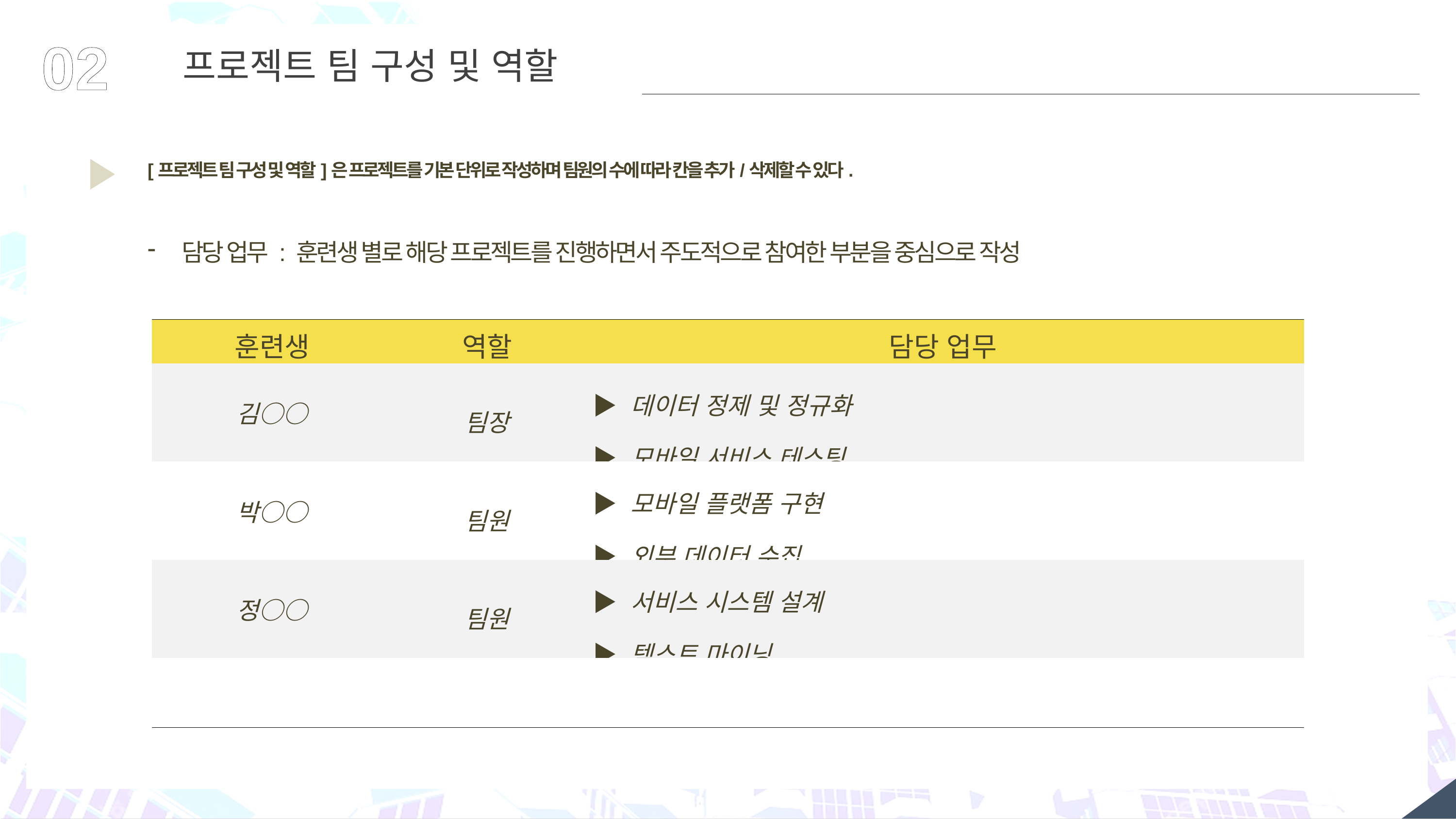

02

프로젝트 팀 구성 및 역할
▶
[프로젝트 팀 구성 및 역할]은 프로젝트를 기본 단위로 작성하며 팀원의 수에 따라 칸을 추가/삭제할 수 있다.
담당 업무 : 훈련생 별로 해당 프로젝트를 진행하면서 주도적으로 참여한 부분을 중심으로 작성
| 훈련생 | 역할 | 담당 업무 |
| --- | --- | --- |
| 김○○ | 팀장 | ▶ 데이터 정제 및 정규화 ▶ 모바일 서비스 테스팅 |
| 박○○ | 팀원 | ▶ 모바일 플랫폼 구현 ▶ 외부 데이터 수집 |
| 정○○ | 팀원 | ▶ 서비스 시스템 설계 ▶ 텍스트 마이닝 |
|  |  |  |